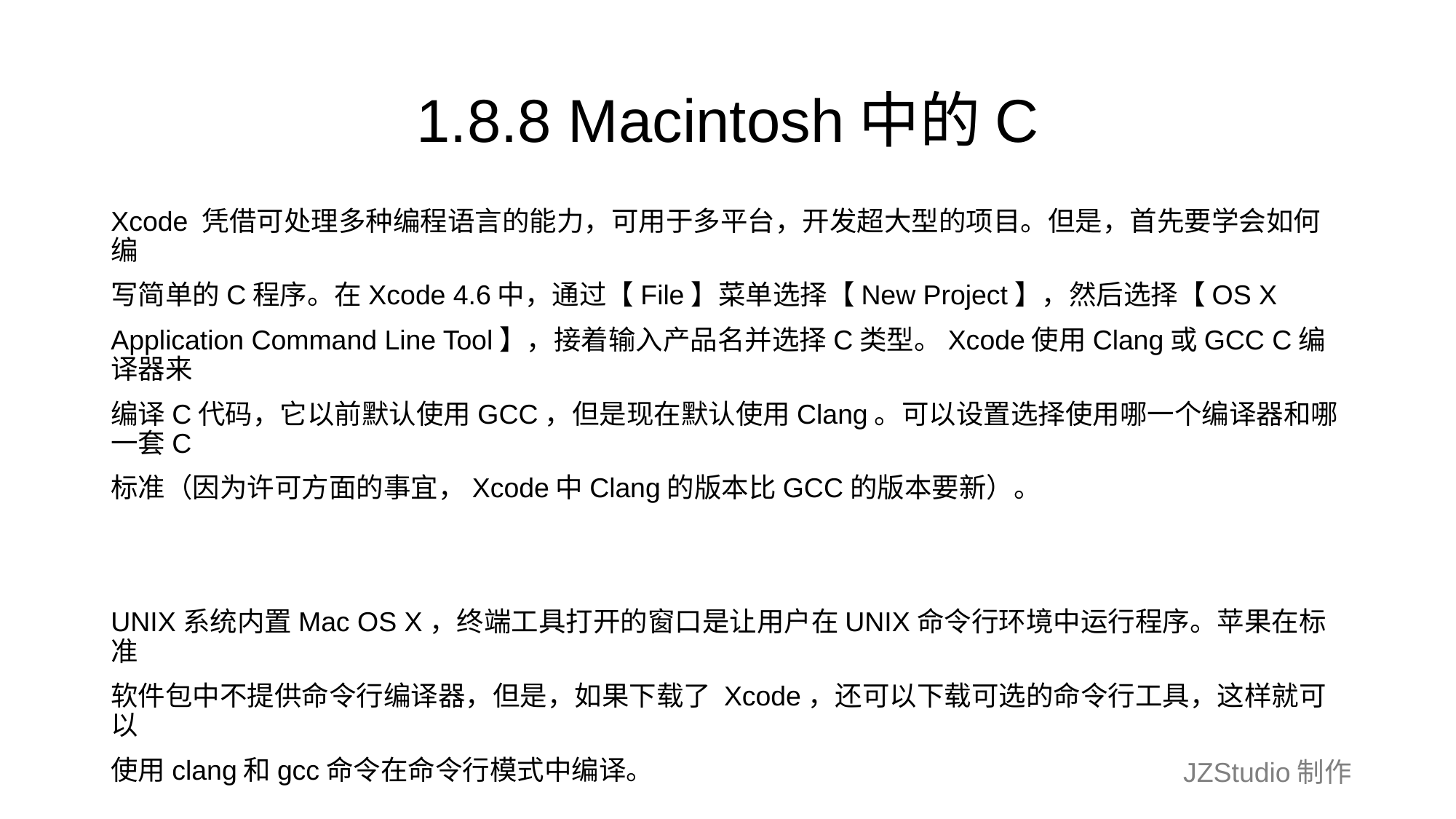

# 1.8.8 Macintosh中的C
Xcode 凭借可处理多种编程语言的能力，可用于多平台，开发超大型的项目。但是，首先要学会如何编
写简单的C程序。在Xcode 4.6中，通过【File】菜单选择【New Project】，然后选择【OS X
Application Command Line Tool】，接着输入产品名并选择C类型。Xcode使用Clang或GCC C编译器来
编译C代码，它以前默认使用GCC，但是现在默认使用Clang。可以设置选择使用哪一个编译器和哪一套C
标准（因为许可方面的事宜，Xcode中Clang的版本比GCC的版本要新）。

UNIX系统内置Mac OS X，终端工具打开的窗口是让用户在UNIX命令行环境中运行程序。苹果在标准
软件包中不提供命令行编译器，但是，如果下载了 Xcode，还可以下载可选的命令行工具，这样就可以
使用clang和gcc命令在命令行模式中编译。